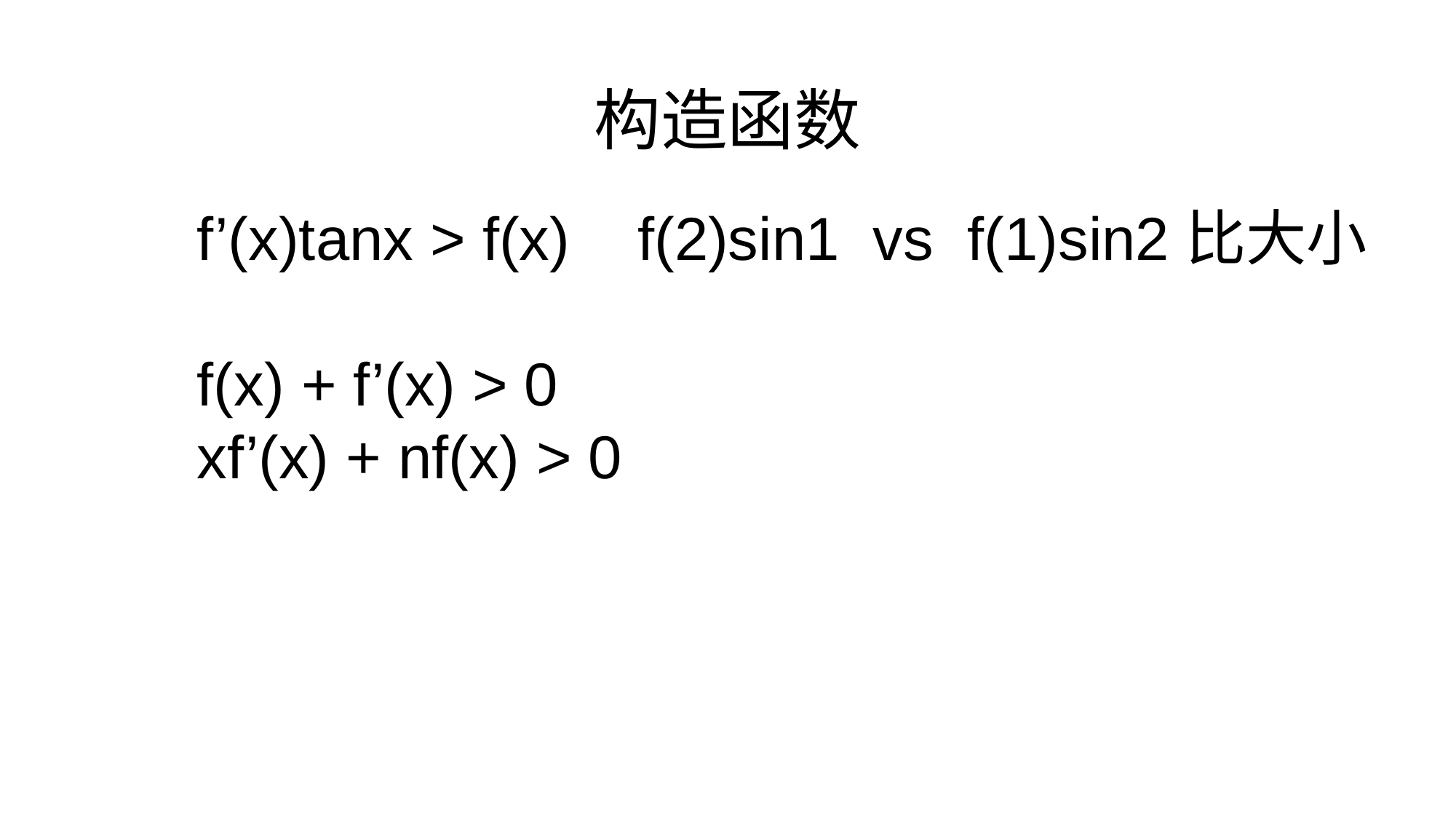

# 构造函数
f’(x)tanx > f(x)    f(2)sin1  vs  f(1)sin2比大小

f(x) + f’(x) > 0
xf’(x) + nf(x) > 0